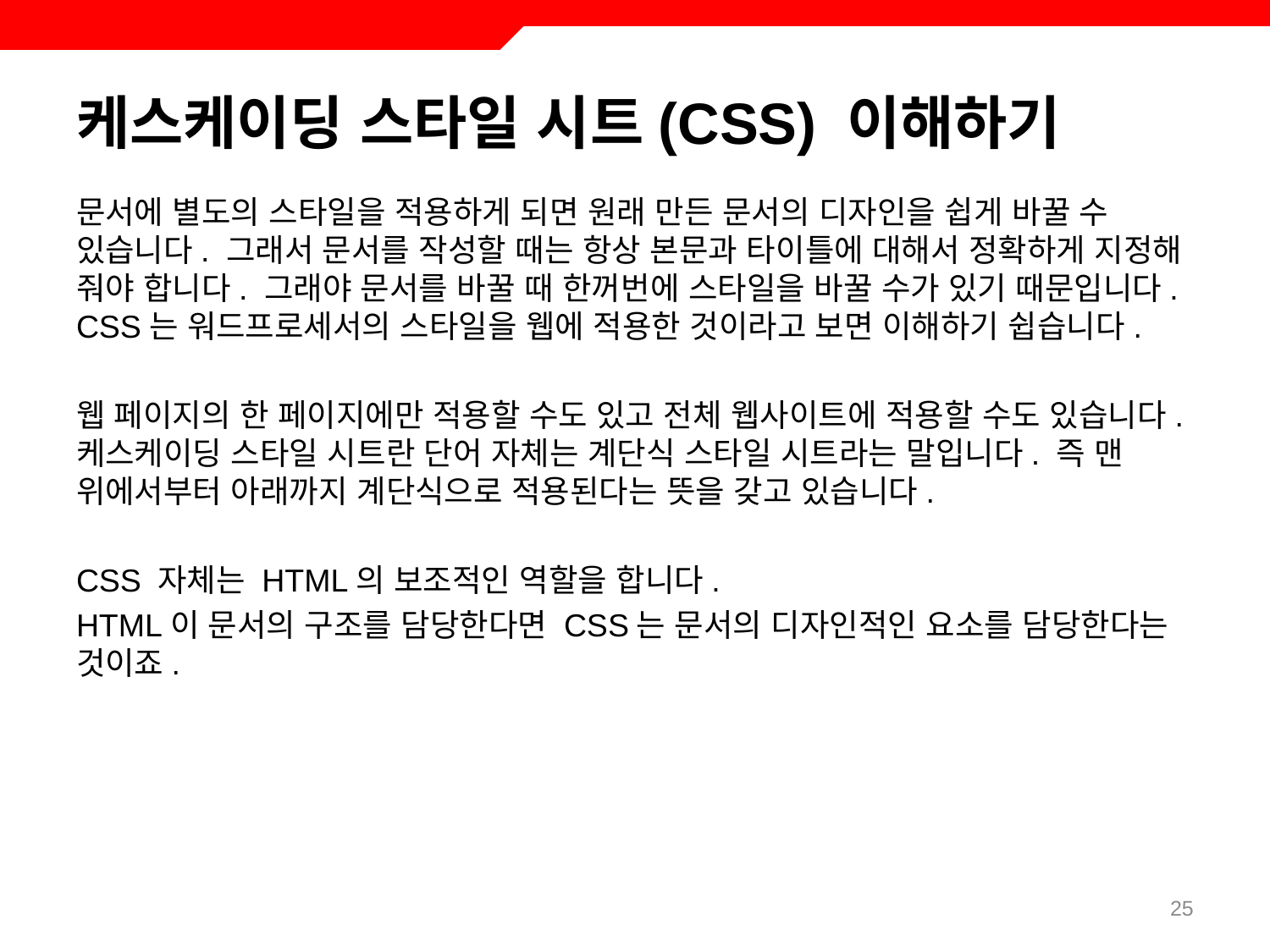

# 케스케이딩 스타일 시트(CSS) 이해하기
문서에 별도의 스타일을 적용하게 되면 원래 만든 문서의 디자인을 쉽게 바꿀 수 있습니다. 그래서 문서를 작성할 때는 항상 본문과 타이틀에 대해서 정확하게 지정해 줘야 합니다. 그래야 문서를 바꿀 때 한꺼번에 스타일을 바꿀 수가 있기 때문입니다. CSS는 워드프로세서의 스타일을 웹에 적용한 것이라고 보면 이해하기 쉽습니다.

웹 페이지의 한 페이지에만 적용할 수도 있고 전체 웹사이트에 적용할 수도 있습니다. 케스케이딩 스타일 시트란 단어 자체는 계단식 스타일 시트라는 말입니다. 즉 맨 위에서부터 아래까지 계단식으로 적용된다는 뜻을 갖고 있습니다.

CSS 자체는 HTML의 보조적인 역할을 합니다.
HTML이 문서의 구조를 담당한다면 CSS는 문서의 디자인적인 요소를 담당한다는 것이죠.
25